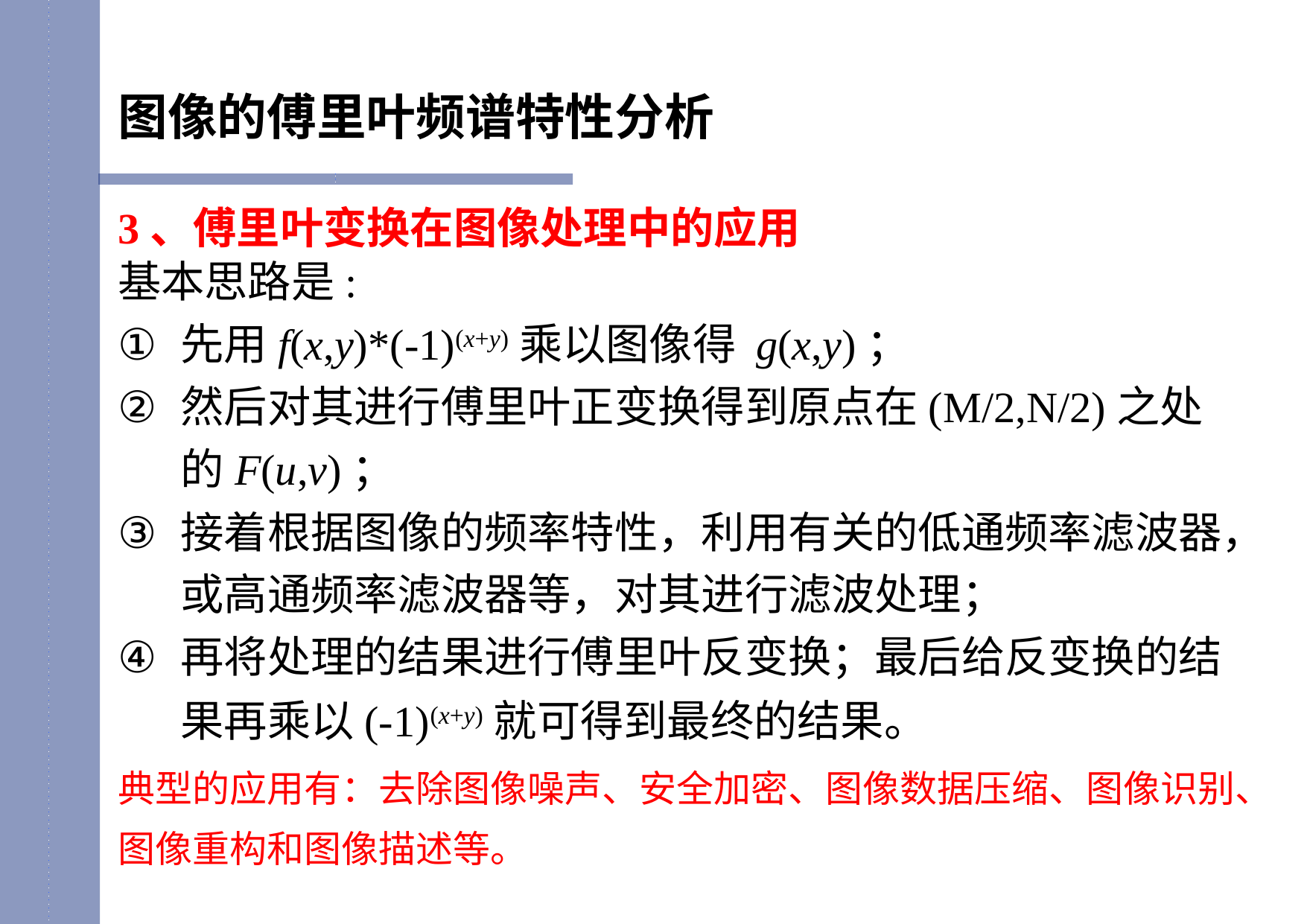

图像的傅里叶频谱特性分析

3、傅里叶变换在图像处理中的应用
基本思路是:
先用f(x,y)*(-1)(x+y)乘以图像得 g(x,y)；
然后对其进行傅里叶正变换得到原点在(M/2,N/2)之处的F(u,v)；
接着根据图像的频率特性，利用有关的低通频率滤波器，或高通频率滤波器等，对其进行滤波处理；
再将处理的结果进行傅里叶反变换；最后给反变换的结果再乘以(-1)(x+y)就可得到最终的结果。
典型的应用有：去除图像噪声、安全加密、图像数据压缩、图像识别、图像重构和图像描述等。